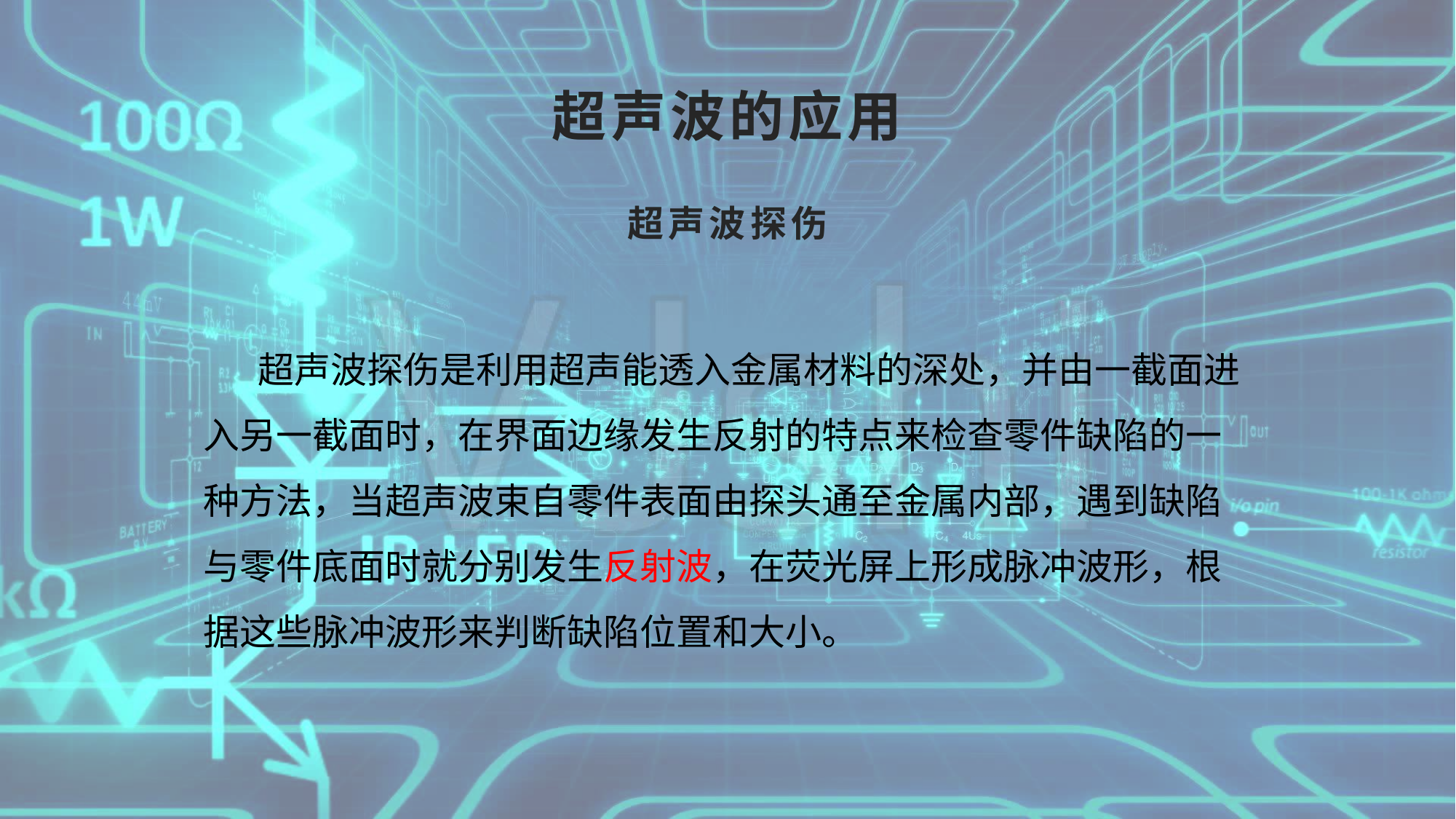

# 超声波的应用
超声波探伤
超声波探伤是利用超声能透入金属材料的深处，并由一截面进入另一截面时，在界面边缘发生反射的特点来检查零件缺陷的一种方法，当超声波束自零件表面由探头通至金属内部，遇到缺陷与零件底面时就分别发生反射波，在荧光屏上形成脉冲波形，根据这些脉冲波形来判断缺陷位置和大小。